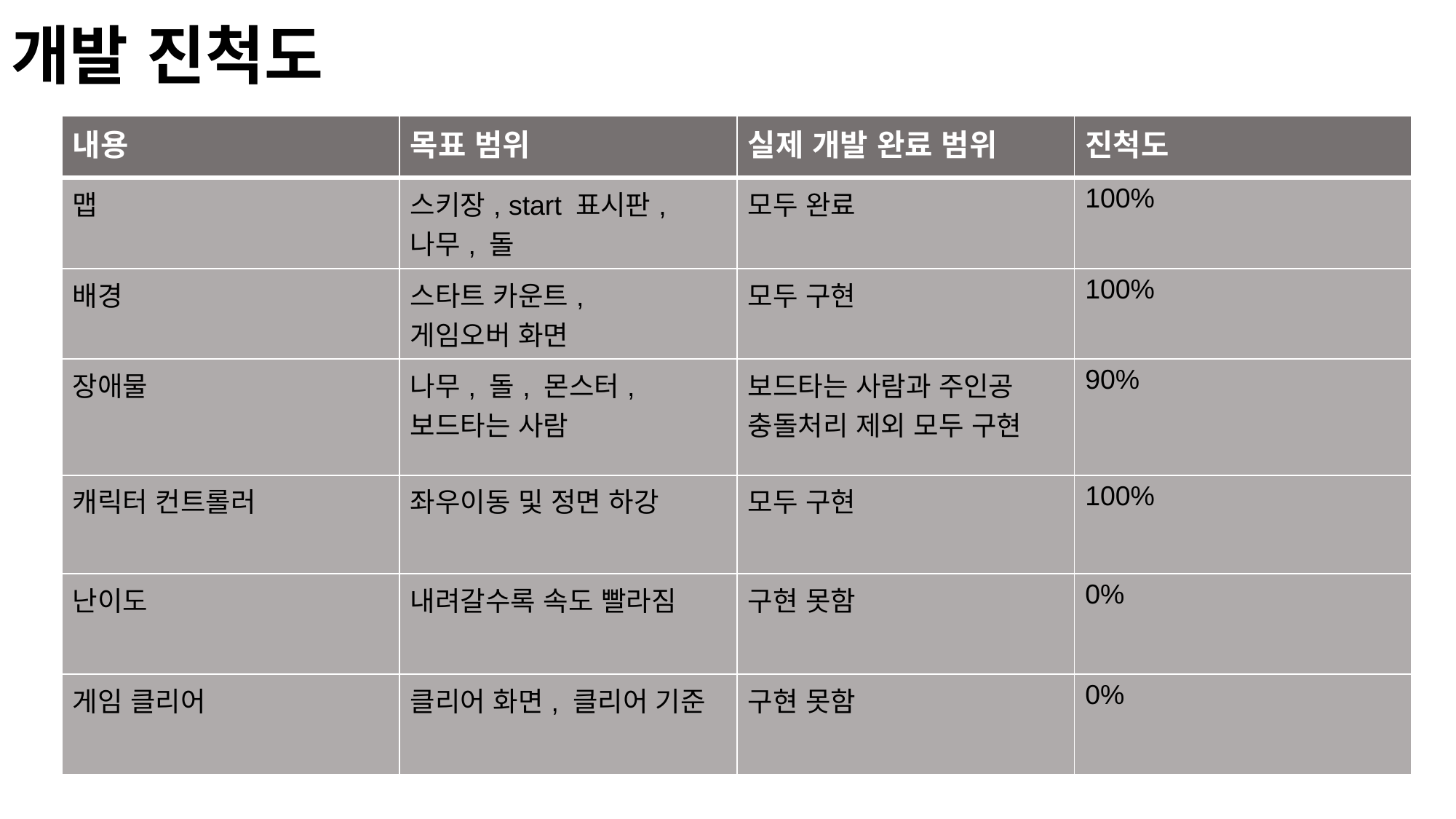

# 개발 진척도
| 내용 | 목표 범위 | 실제 개발 완료 범위 | 진척도 |
| --- | --- | --- | --- |
| 맵 | 스키장, start 표시판, 나무, 돌 | 모두 완료 | 100% |
| 배경 | 스타트 카운트, 게임오버 화면 | 모두 구현 | 100% |
| 장애물 | 나무, 돌, 몬스터, 보드타는 사람 | 보드타는 사람과 주인공 충돌처리 제외 모두 구현 | 90% |
| 캐릭터 컨트롤러 | 좌우이동 및 정면 하강 | 모두 구현 | 100% |
| 난이도 | 내려갈수록 속도 빨라짐 | 구현 못함 | 0% |
| 게임 클리어 | 클리어 화면, 클리어 기준 | 구현 못함 | 0% |